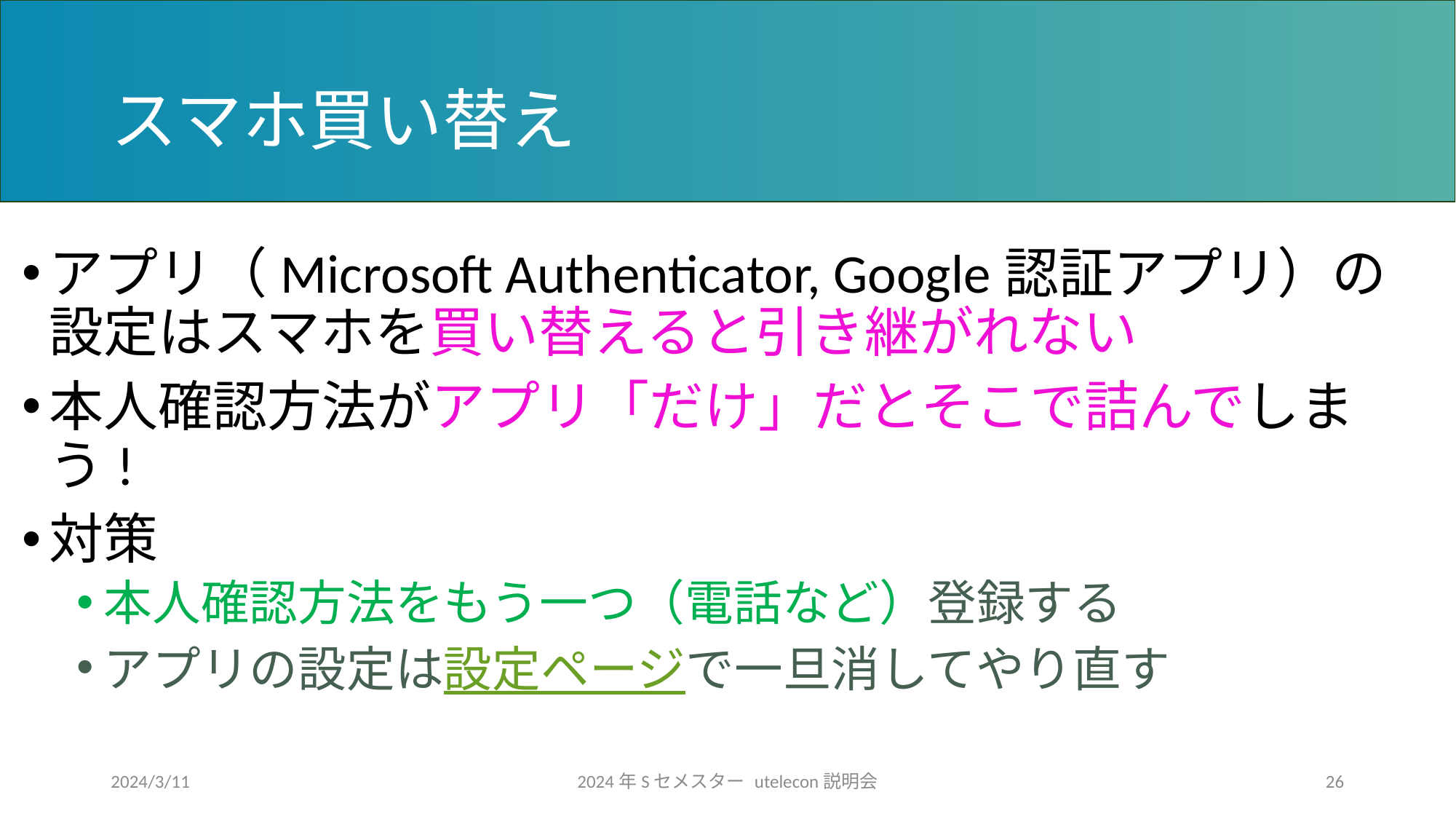

# スマホ買い替え
アプリ（Microsoft Authenticator, Google認証アプリ）の設定はスマホを買い替えると引き継がれない
本人確認方法がアプリ「だけ」だとそこで詰んでしまう!
対策
本人確認方法をもう一つ（電話など）登録する
アプリの設定は設定ページで一旦消してやり直す
2024/3/11
2024年Sセメスター utelecon説明会
26